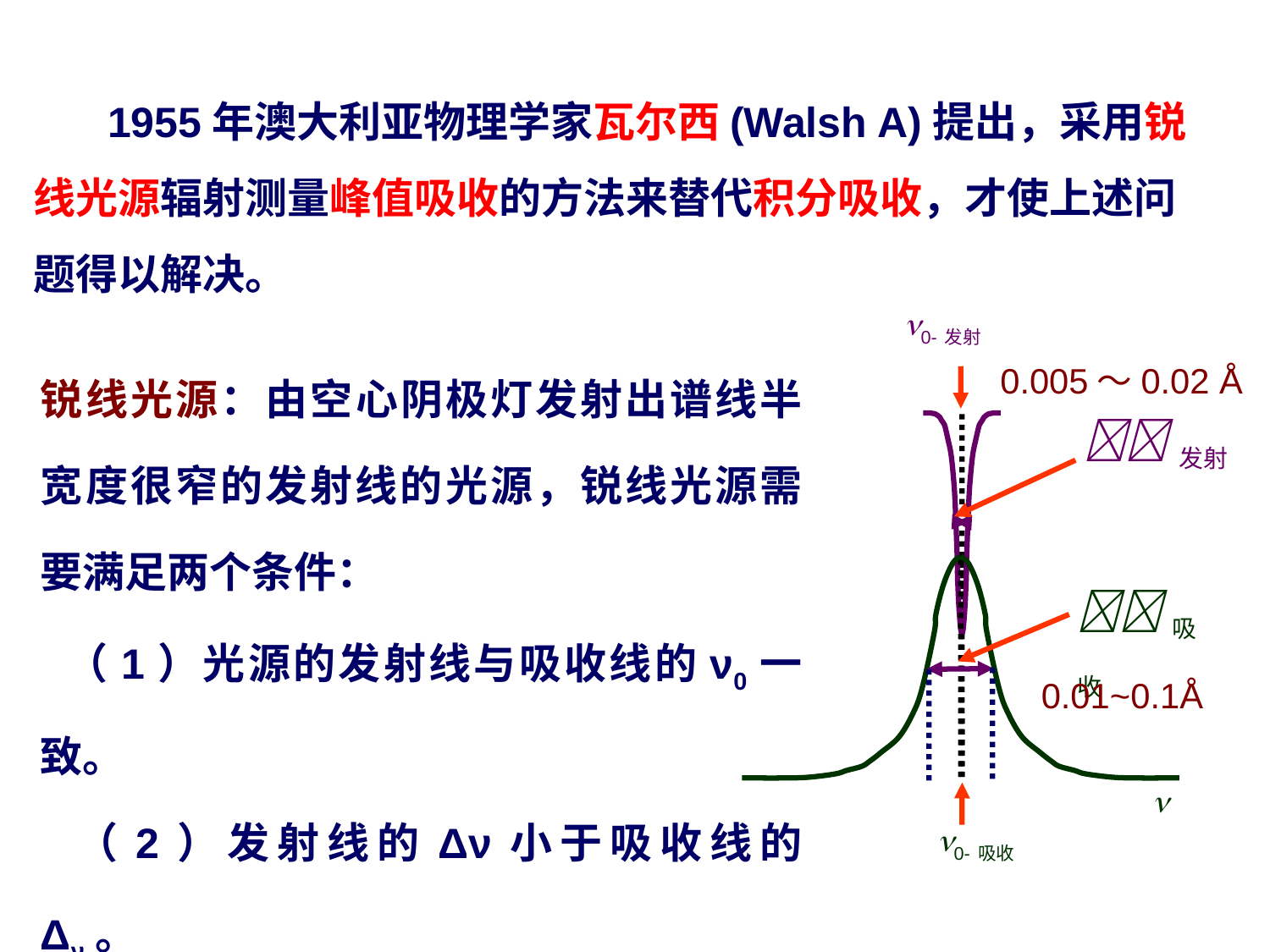

1955年澳大利亚物理学家瓦尔西(Walsh A)提出，采用锐线光源辐射测量峰值吸收的方法来替代积分吸收，才使上述问题得以解决。
ν0-发射

锐线光源：由空心阴极灯发射出谱线半宽度很窄的发射线的光源，锐线光源需要满足两个条件：
 （1）光源的发射线与吸收线的ν0一致。
 （2）发射线的Δν小于吸收线的 Δν。
0.005～0.02 Å
Δν发射

Δν吸收

0.01~0.1Å

ν
ν0-吸收